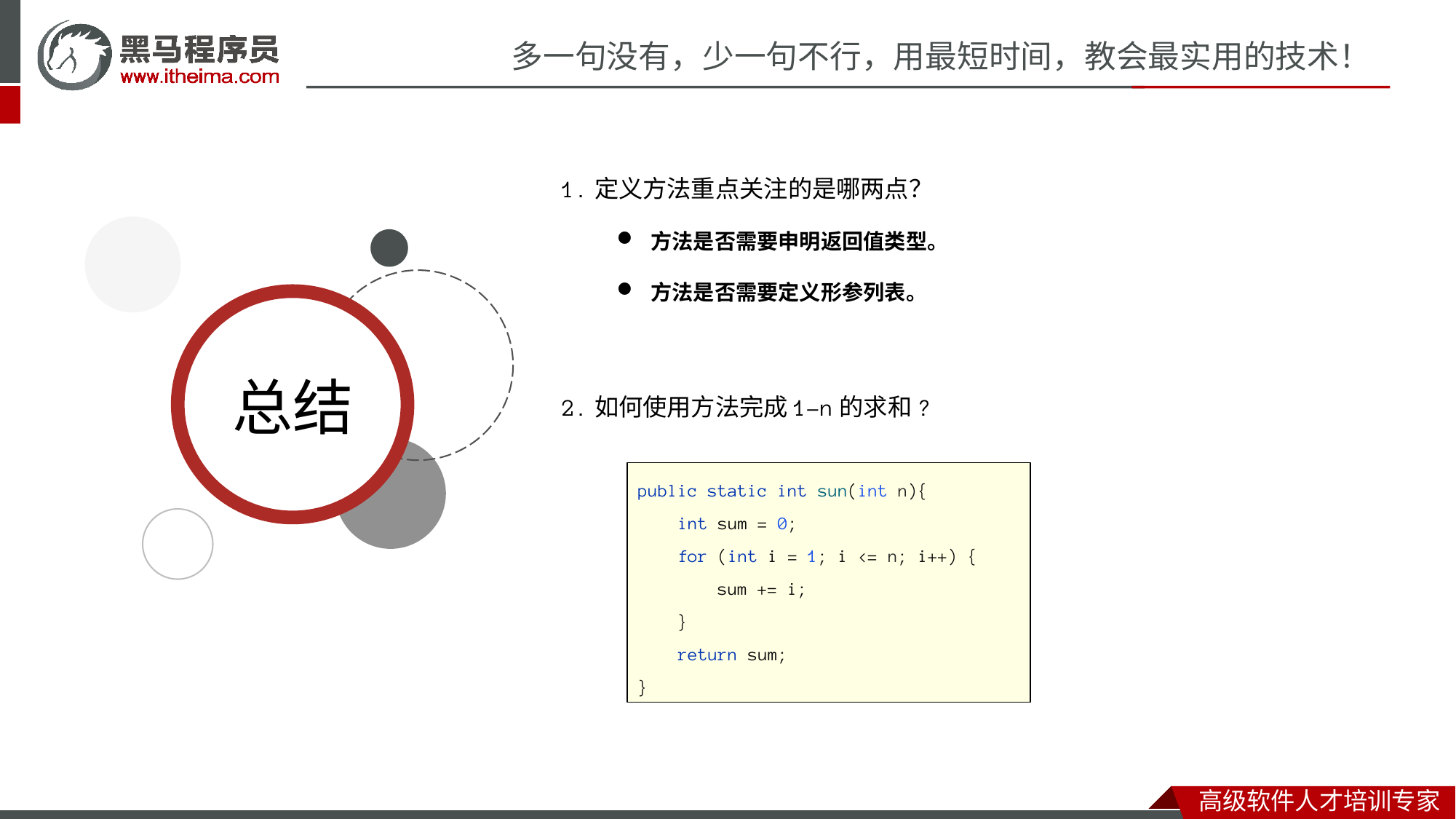

1.定义方法重点关注的是哪两点？
方法是否需要申明返回值类型。
方法是否需要定义形参列表。

2.如何使用方法完成1-n的求和?

public static int sun(int n){
    int sum = 0;
    for (int i = 1; i <= n; i++) {
        sum += i;
    }
    return sum;
}